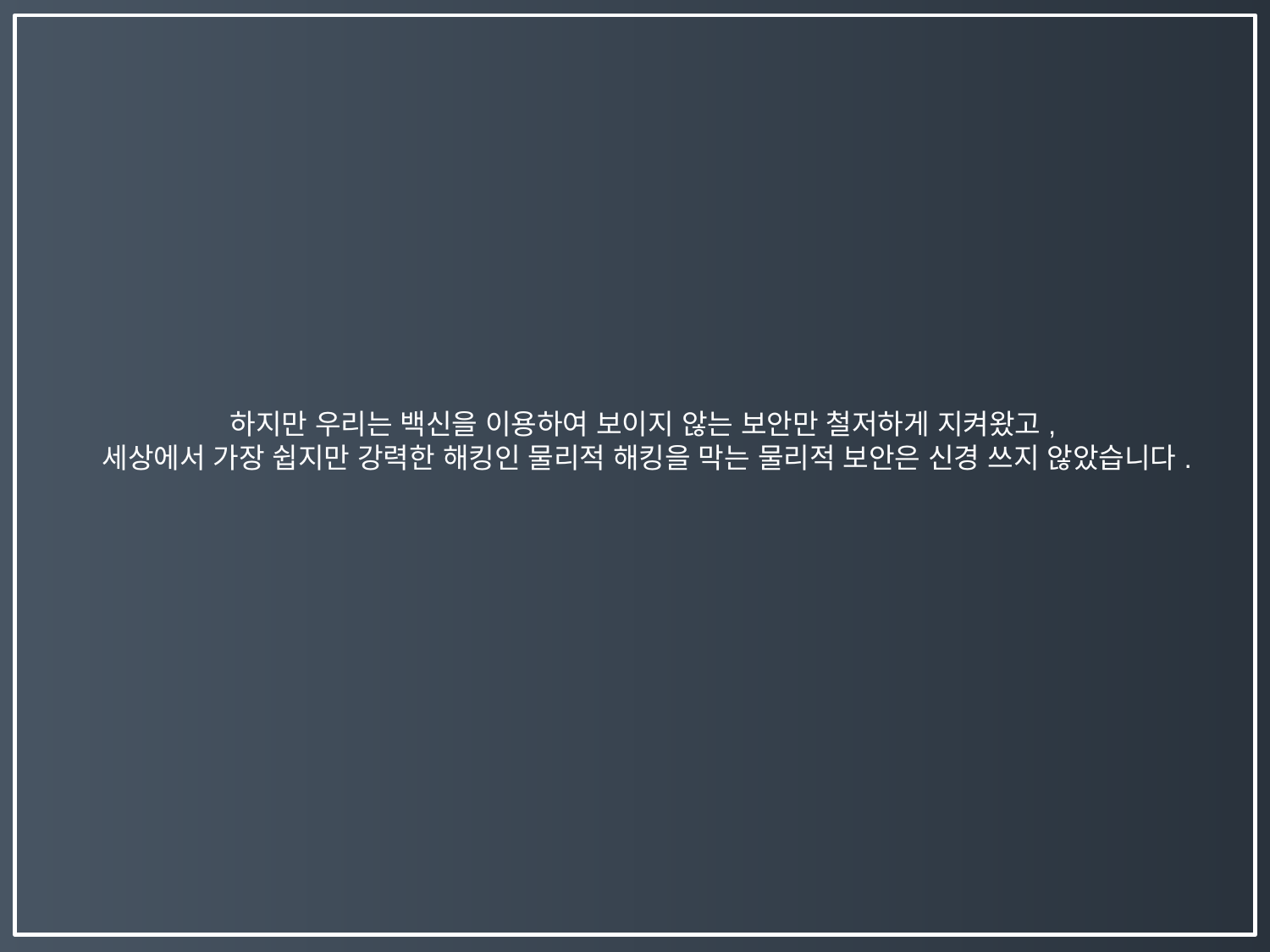

하지만 우리는 백신을 이용하여 보이지 않는 보안만 철저하게 지켜왔고,
세상에서 가장 쉽지만 강력한 해킹인 물리적 해킹을 막는 물리적 보안은 신경 쓰지 않았습니다.